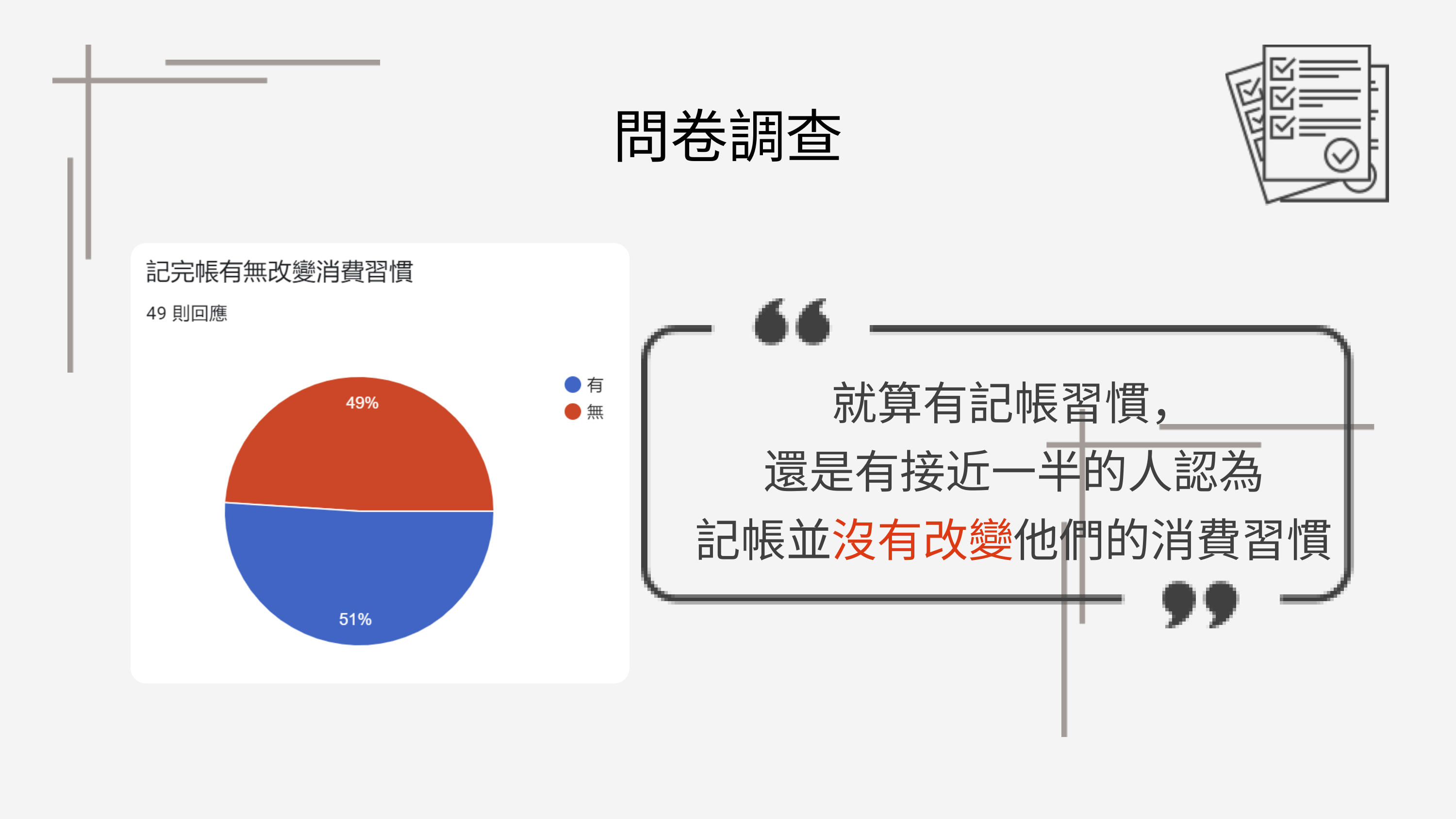

問卷調查

就算有記帳習慣，
還是有接近一半的人認為
記帳並沒有改變他們的消費習慣